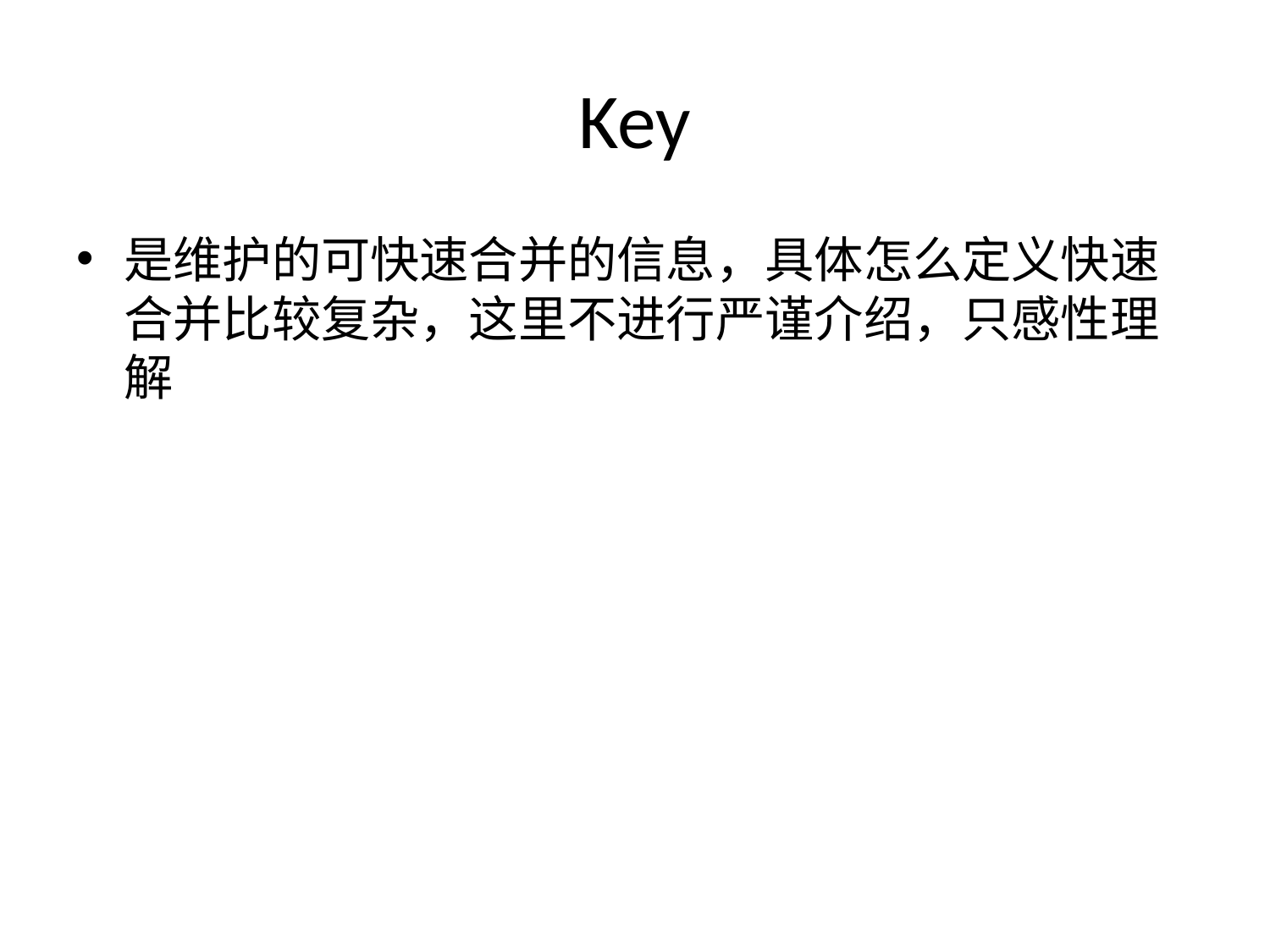

# Key
是维护的可快速合并的信息，具体怎么定义快速合并比较复杂，这里不进行严谨介绍，只感性理解